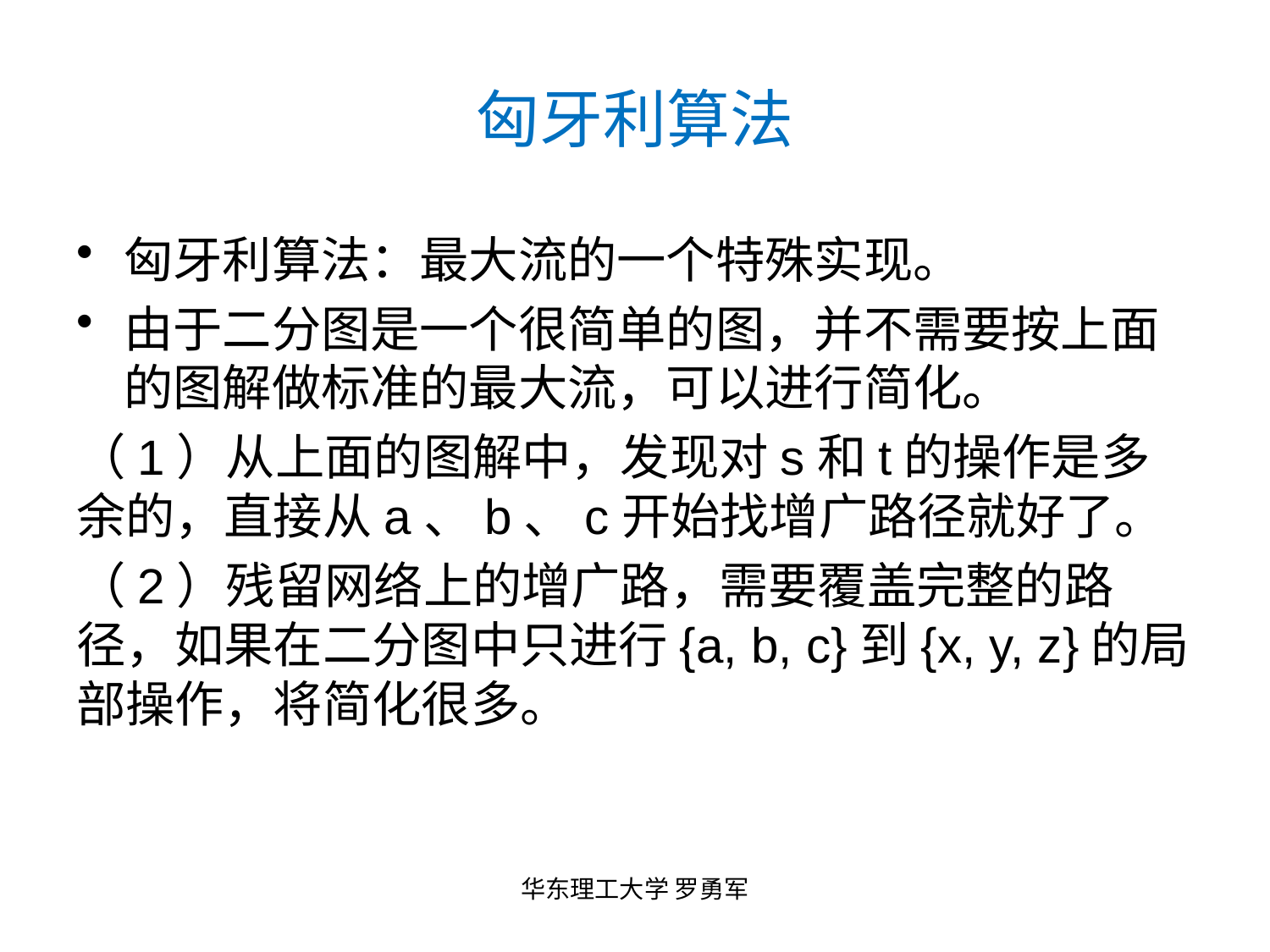

# 匈牙利算法
匈牙利算法：最大流的一个特殊实现。
由于二分图是一个很简单的图，并不需要按上面的图解做标准的最大流，可以进行简化。
（1）从上面的图解中，发现对s和t的操作是多余的，直接从a、b、c开始找增广路径就好了。
（2）残留网络上的增广路，需要覆盖完整的路径，如果在二分图中只进行{a, b, c}到{x, y, z}的局部操作，将简化很多。

华东理工大学 罗勇军